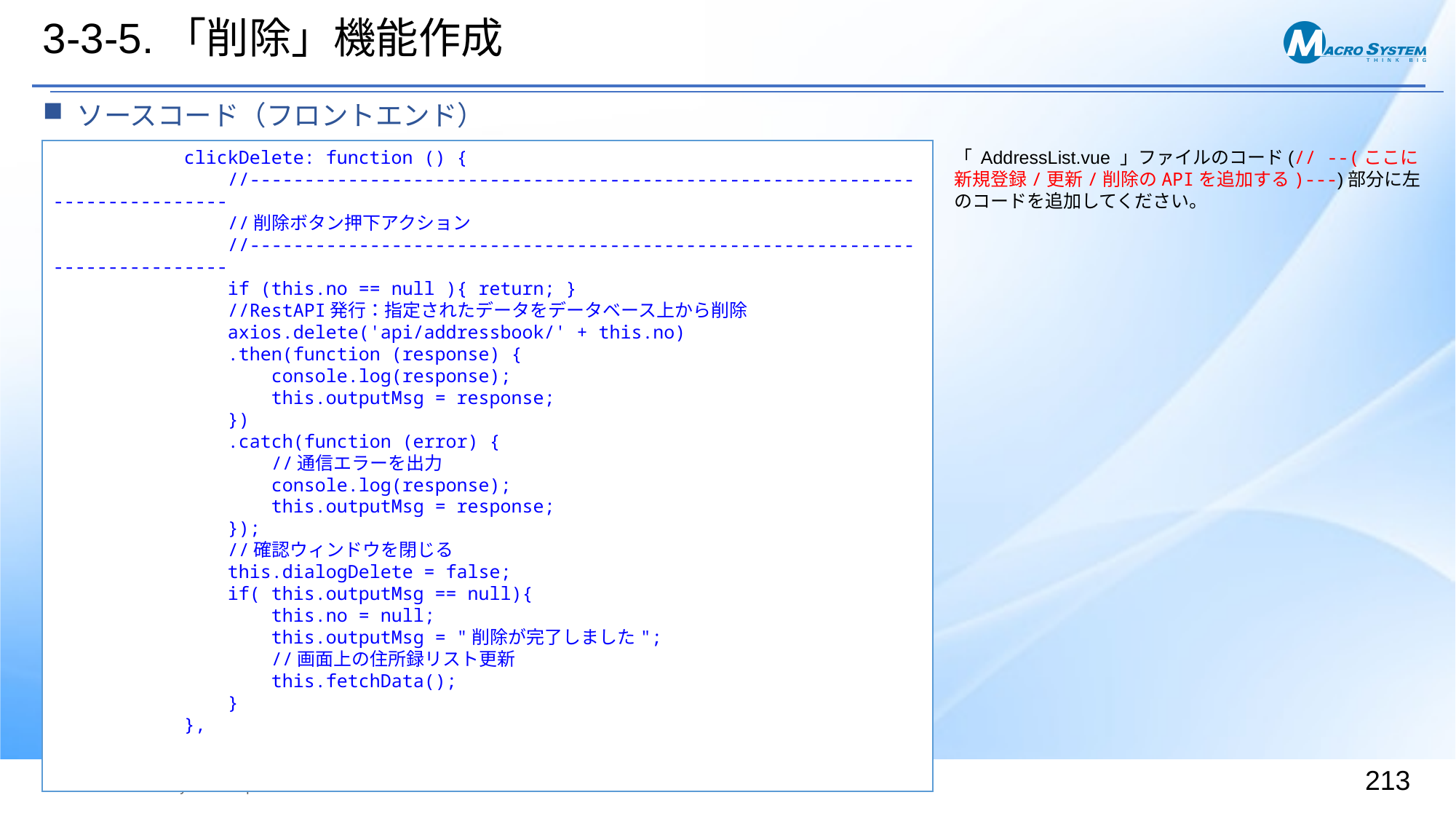

# 3-3-5.「削除」機能作成
ソースコード（フロントエンド）
            clickDelete: function () {
                //-----------------------------------------------------------------------------
                //削除ボタン押下アクション
                //-----------------------------------------------------------------------------
                if (this.no == null ){ return; }
                //RestAPI発行：指定されたデータをデータベース上から削除
                axios.delete('api/addressbook/' + this.no)
                .then(function (response) {
                    console.log(response);
                    this.outputMsg = response;
                })
                .catch(function (error) {
                    //通信エラーを出力
                    console.log(response);
                    this.outputMsg = response;
                });
                //確認ウィンドウを閉じる
                this.dialogDelete = false;
                if( this.outputMsg == null){
                    this.no = null;
                    this.outputMsg = "削除が完了しました";
                    //画面上の住所録リスト更新
                    this.fetchData();
                }
            },

「 AddressList.vue 」ファイルのコード(// --(ここに新規登録/更新/削除のAPIを追加する)---)部分に左のコードを追加してください。